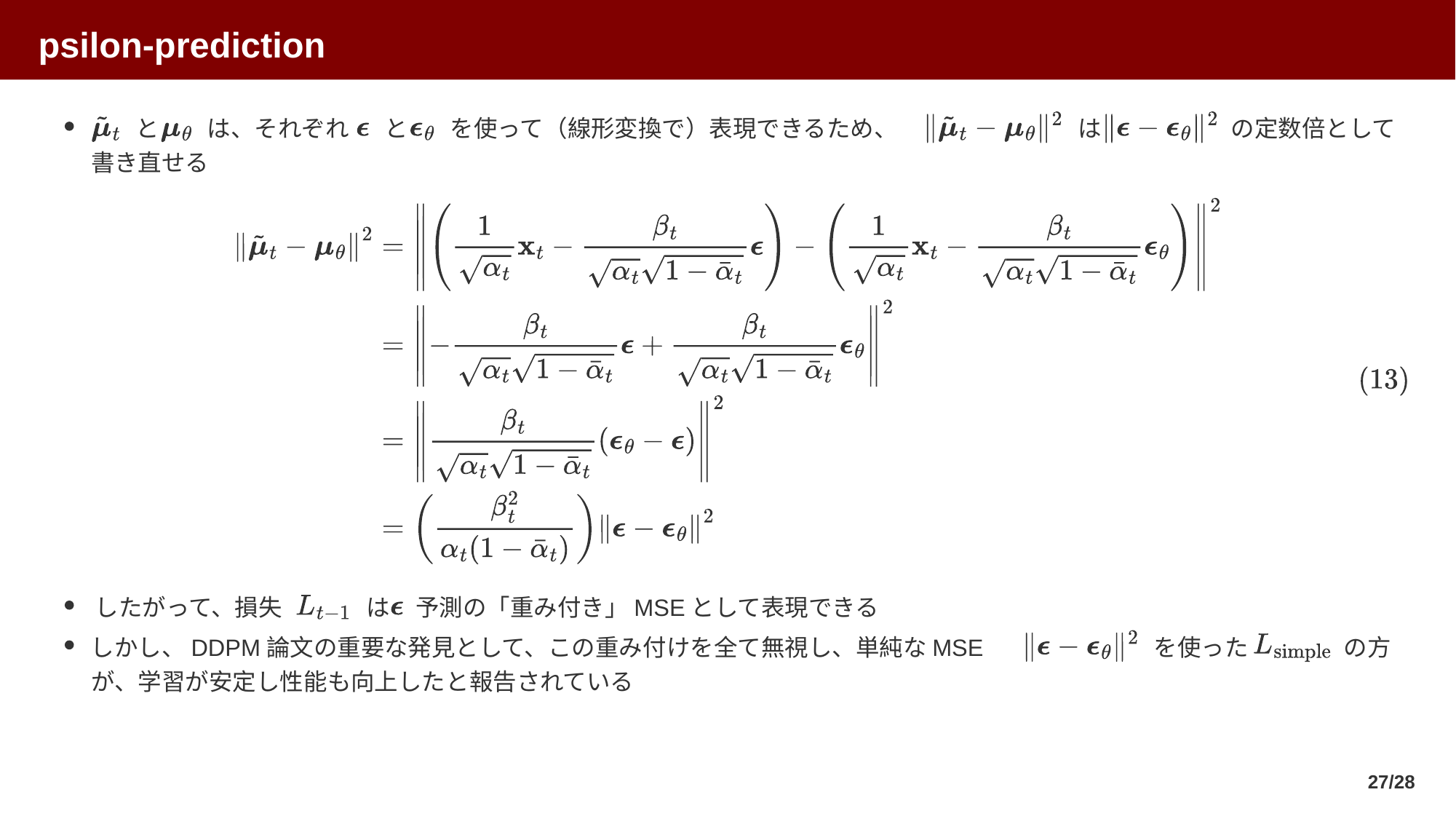

psilon-prediction

 と
 は、それぞれ
 と
 を使って（線形変換で）表現できるため、
 は
 の定数倍として

書き直せる

したがって、損失
 は
 予測の「重み付き」MSEとして表現できる

しかし、DDPM論文の重要な発見として、この重み付けを全て無視し、単純なMSE
 を使った
 の方

が、学習が安定し性能も向上したと報告されている
27/28